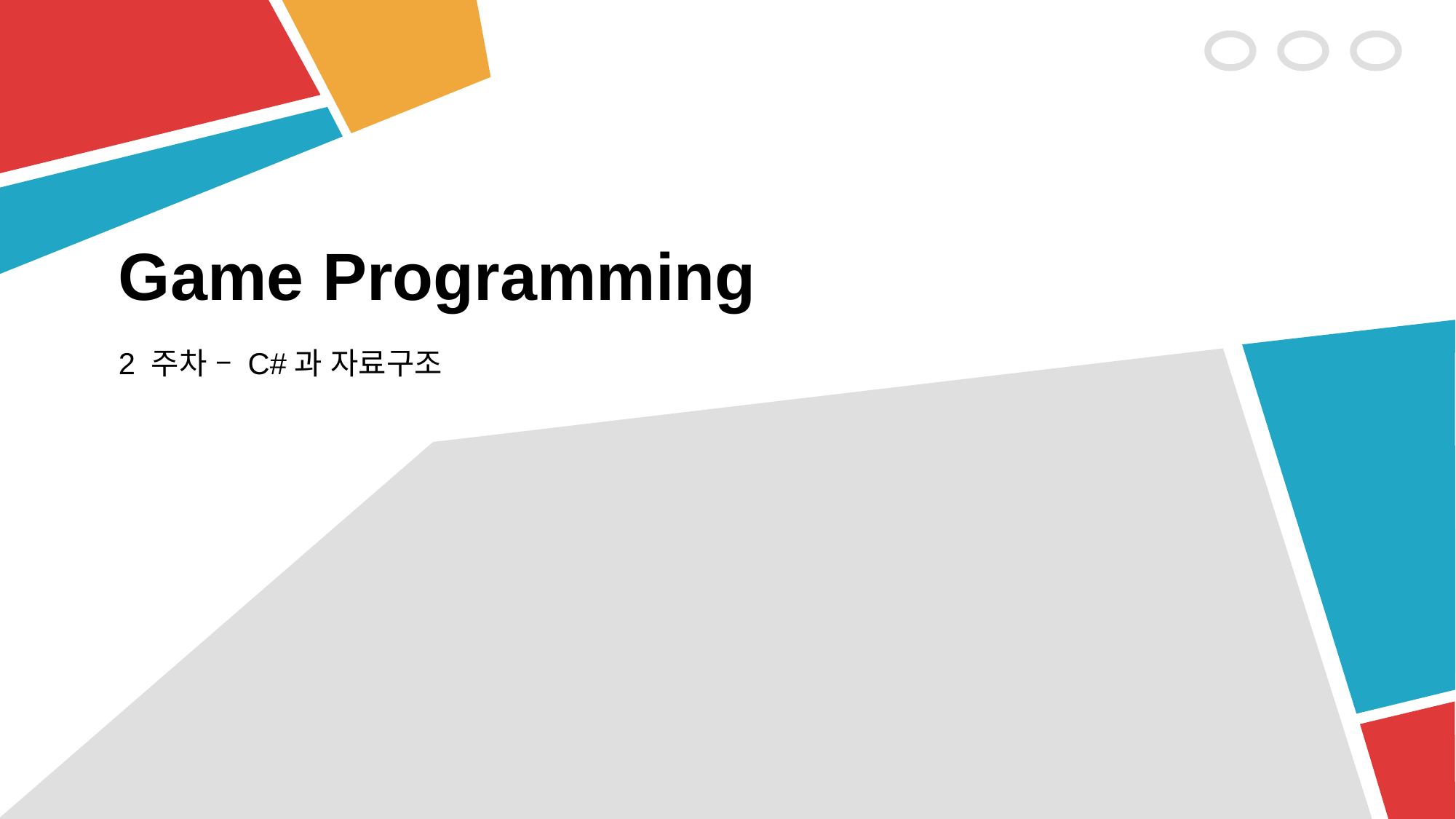

# Game Programming
2 주차 – C#과 자료구조